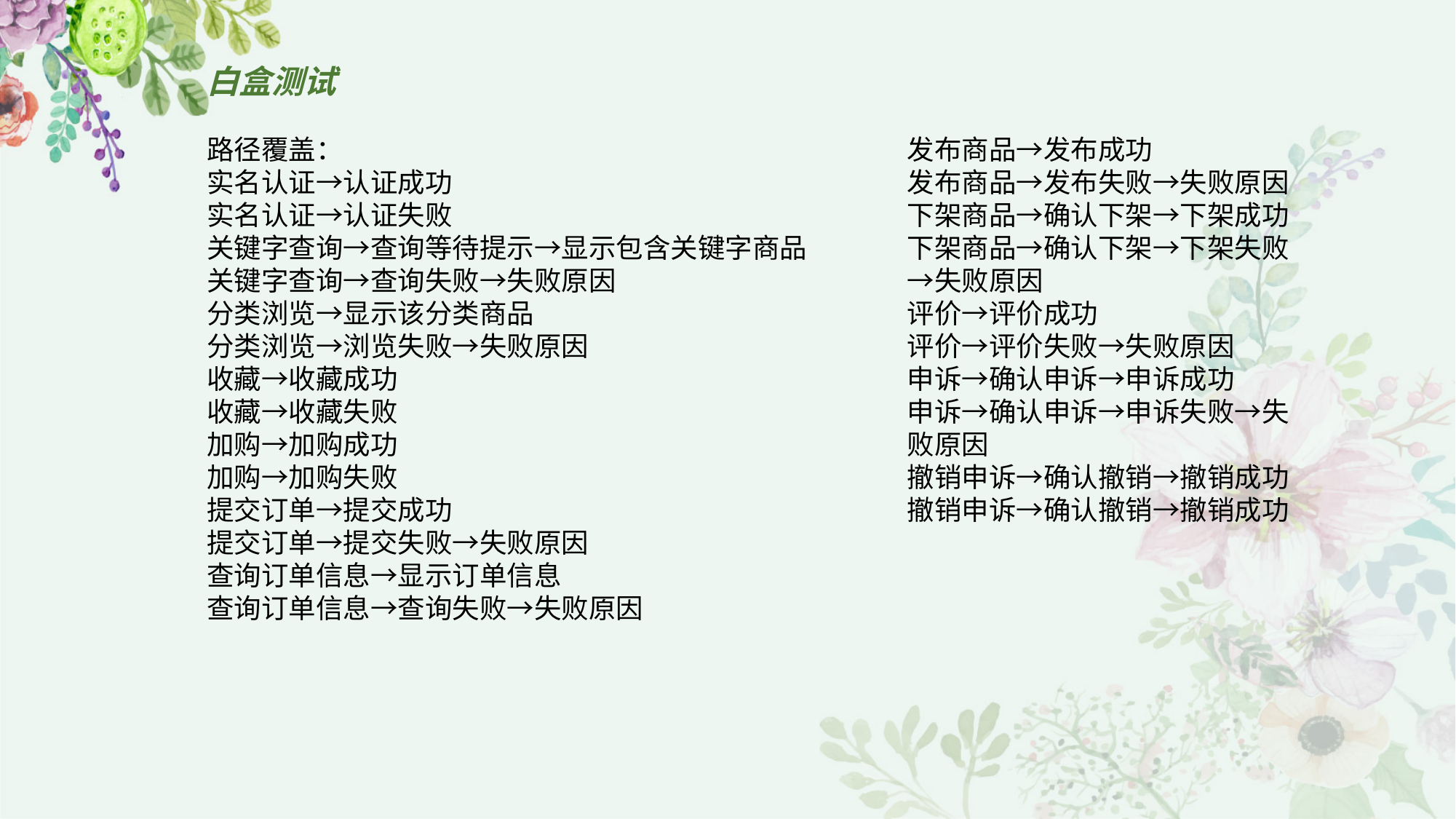

# 白盒测试
路径覆盖：
实名认证→认证成功
实名认证→认证失败
关键字查询→查询等待提示→显示包含关键字商品
关键字查询→查询失败→失败原因
分类浏览→显示该分类商品
分类浏览→浏览失败→失败原因
收藏→收藏成功
收藏→收藏失败
加购→加购成功
加购→加购失败
提交订单→提交成功
提交订单→提交失败→失败原因
查询订单信息→显示订单信息
查询订单信息→查询失败→失败原因

发布商品→发布成功
发布商品→发布失败→失败原因
下架商品→确认下架→下架成功
下架商品→确认下架→下架失败→失败原因
评价→评价成功
评价→评价失败→失败原因
申诉→确认申诉→申诉成功
申诉→确认申诉→申诉失败→失败原因
撤销申诉→确认撤销→撤销成功
撤销申诉→确认撤销→撤销成功